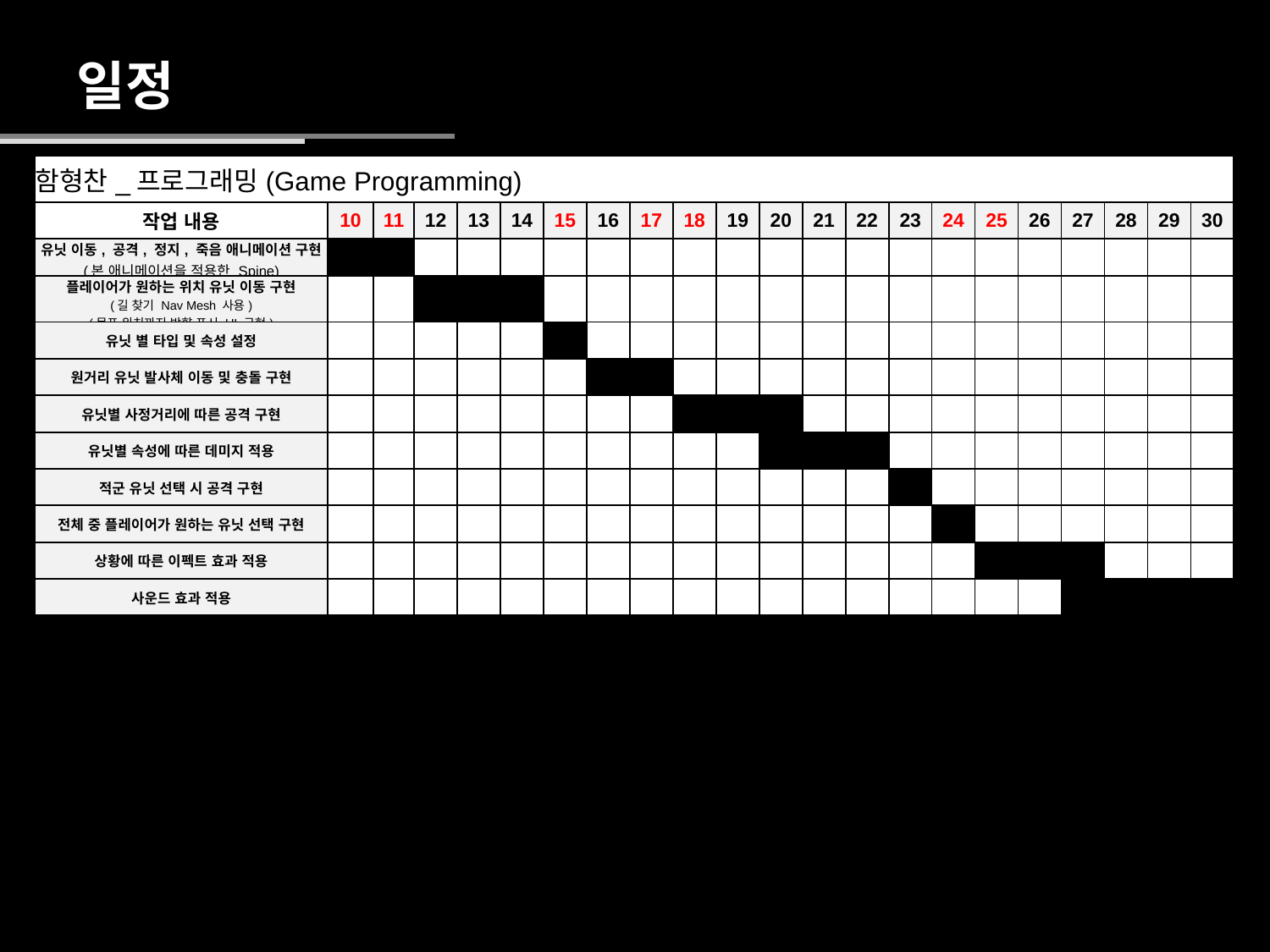

일정
| 함형찬\_프로그래밍(Game Programming) |  |  |  |  |  |  |  |  |  |  |  |  |  |  |  |  |  |  |  |  |  |
| --- | --- | --- | --- | --- | --- | --- | --- | --- | --- | --- | --- | --- | --- | --- | --- | --- | --- | --- | --- | --- | --- |
| 작업 내용 | 10 | 11 | 12 | 13 | 14 | 15 | 16 | 17 | 18 | 19 | 20 | 21 | 22 | 23 | 24 | 25 | 26 | 27 | 28 | 29 | 30 |
| 유닛 이동, 공격, 정지, 죽음 애니메이션 구현 (본 애니메이션을 적용한 Spine) |  |  |  |  |  |  |  |  |  |  |  |  |  |  |  |  |  |  |  |  |  |
| 플레이어가 원하는 위치 유닛 이동 구현 (길 찾기 Nav Mesh 사용) (목표 위치까지 방향 표시 UI 구현) |  |  |  |  |  |  |  |  |  |  |  |  |  |  |  |  |  |  |  |  |  |
| 유닛 별 타입 및 속성 설정 |  |  |  |  |  |  |  |  |  |  |  |  |  |  |  |  |  |  |  |  |  |
| 원거리 유닛 발사체 이동 및 충돌 구현 |  |  |  |  |  |  |  |  |  |  |  |  |  |  |  |  |  |  |  |  |  |
| 유닛별 사정거리에 따른 공격 구현 |  |  |  |  |  |  |  |  |  |  |  |  |  |  |  |  |  |  |  |  |  |
| 유닛별 속성에 따른 데미지 적용 |  |  |  |  |  |  |  |  |  |  |  |  |  |  |  |  |  |  |  |  |  |
| 적군 유닛 선택 시 공격 구현 |  |  |  |  |  |  |  |  |  |  |  |  |  |  |  |  |  |  |  |  |  |
| 전체 중 플레이어가 원하는 유닛 선택 구현 |  |  |  |  |  |  |  |  |  |  |  |  |  |  |  |  |  |  |  |  |  |
| 상황에 따른 이펙트 효과 적용 |  |  |  |  |  |  |  |  |  |  |  |  |  |  |  |  |  |  |  |  |  |
| 사운드 효과 적용 |  |  |  |  |  |  |  |  |  |  |  |  |  |  |  |  |  |  |  |  |  |